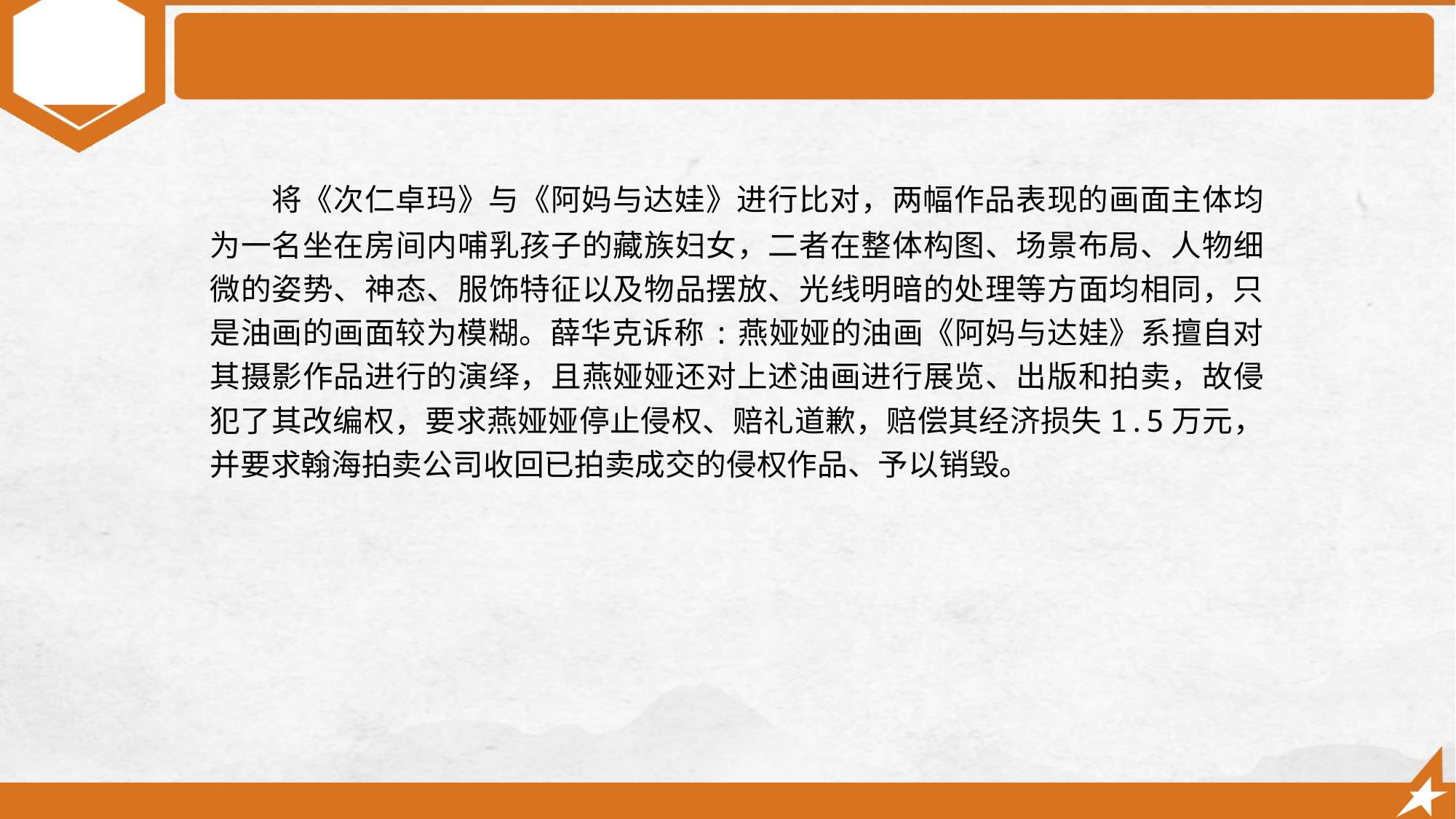

将《次仁卓玛》与《阿妈与达娃》进行比对，两幅作品表现的画面主体均为一名坐在房间内哺乳孩子的藏族妇女，二者在整体构图、场景布局、人物细微的姿势、神态、服饰特征以及物品摆放、光线明暗的处理等方面均相同，只是油画的画面较为模糊。薛华克诉称:燕娅娅的油画《阿妈与达娃》系擅自对其摄影作品进行的演绎，且燕娅娅还对上述油画进行展览、出版和拍卖，故侵犯了其改编权，要求燕娅娅停止侵权、赔礼道歉，赔偿其经济损失1.5万元，并要求翰海拍卖公司收回已拍卖成交的侵权作品、予以销毁。